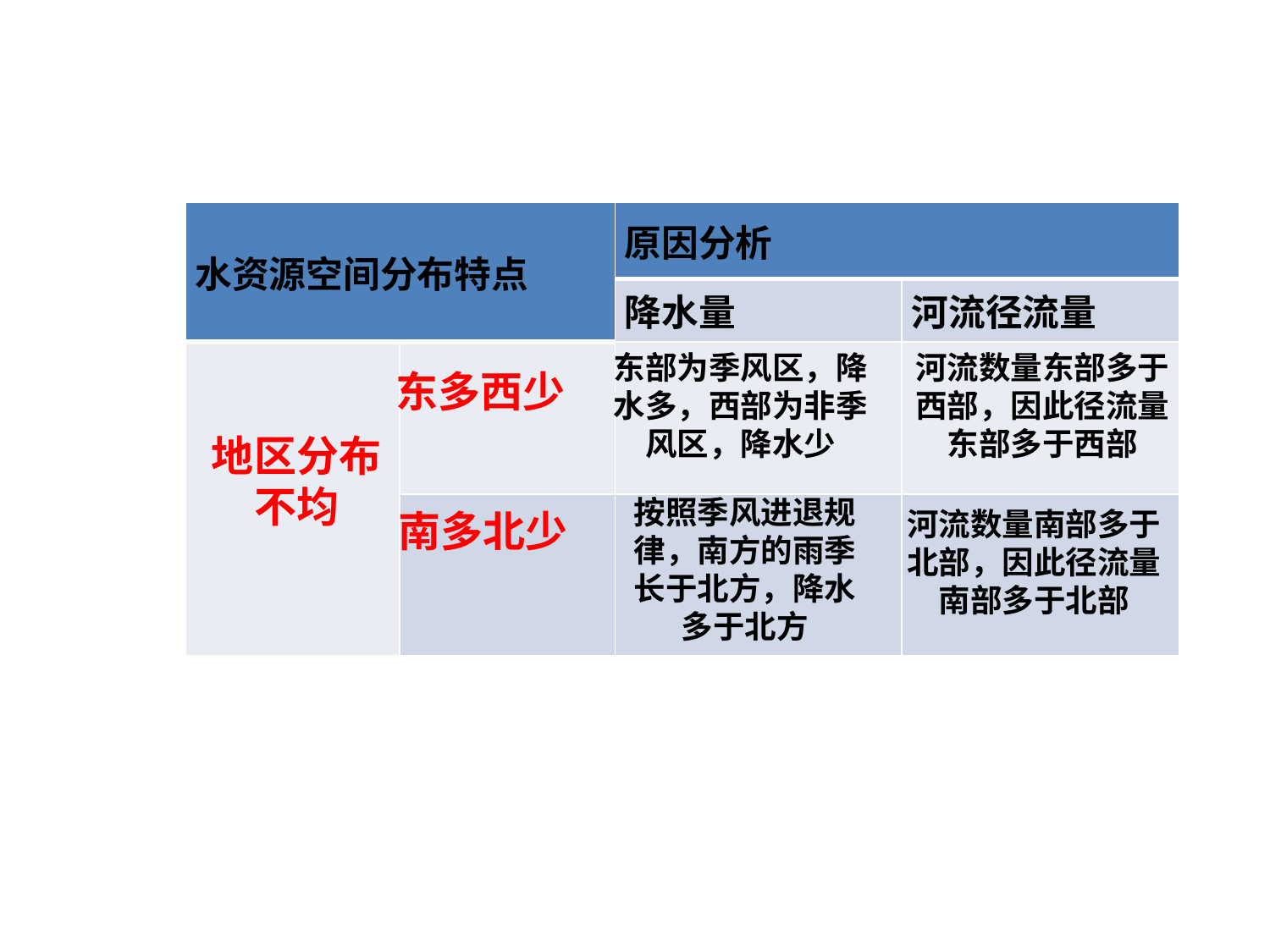

| 水资源空间分布特点 |  | 原因分析 |  |
| --- | --- | --- | --- |
|  |  | 降水量 | 河流径流量 |
|  |  |  |  |
|  |  |  |  |
东部为季风区，降水多，西部为非季风区，降水少
河流数量东部多于西部，因此径流量东部多于西部
东多西少
地区分布不均
按照季风进退规律，南方的雨季长于北方，降水多于北方
南多北少
河流数量南部多于北部，因此径流量南部多于北部